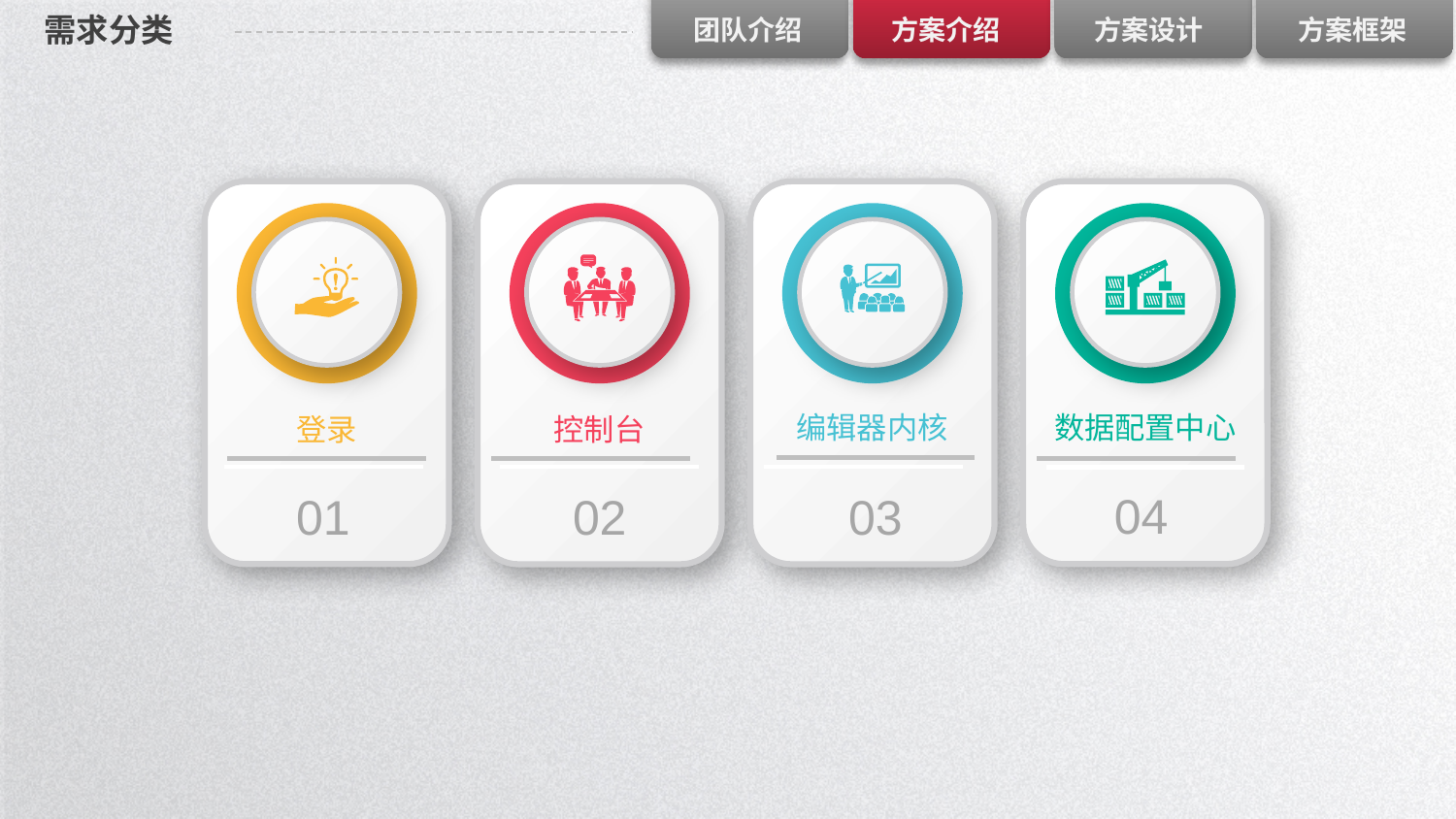

# 需求分类

登录

01

控制台

02

编辑器内核
03

数据配置中心
04